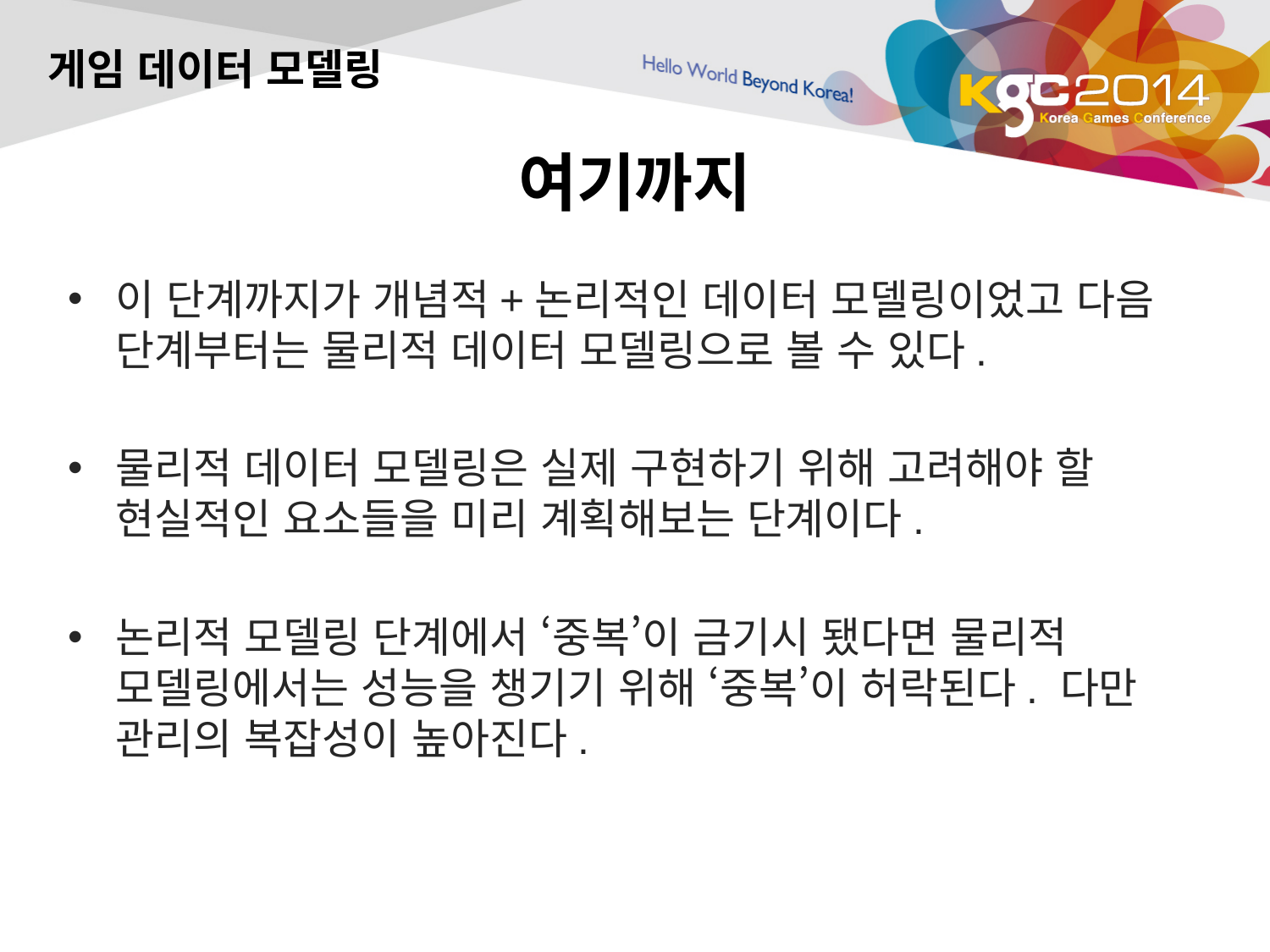

게임 데이터 모델링
# 여기까지
이 단계까지가 개념적+논리적인 데이터 모델링이었고 다음 단계부터는 물리적 데이터 모델링으로 볼 수 있다.

물리적 데이터 모델링은 실제 구현하기 위해 고려해야 할 현실적인 요소들을 미리 계획해보는 단계이다.

논리적 모델링 단계에서 ‘중복’이 금기시 됐다면 물리적 모델링에서는 성능을 챙기기 위해 ‘중복’이 허락된다. 다만 관리의 복잡성이 높아진다.